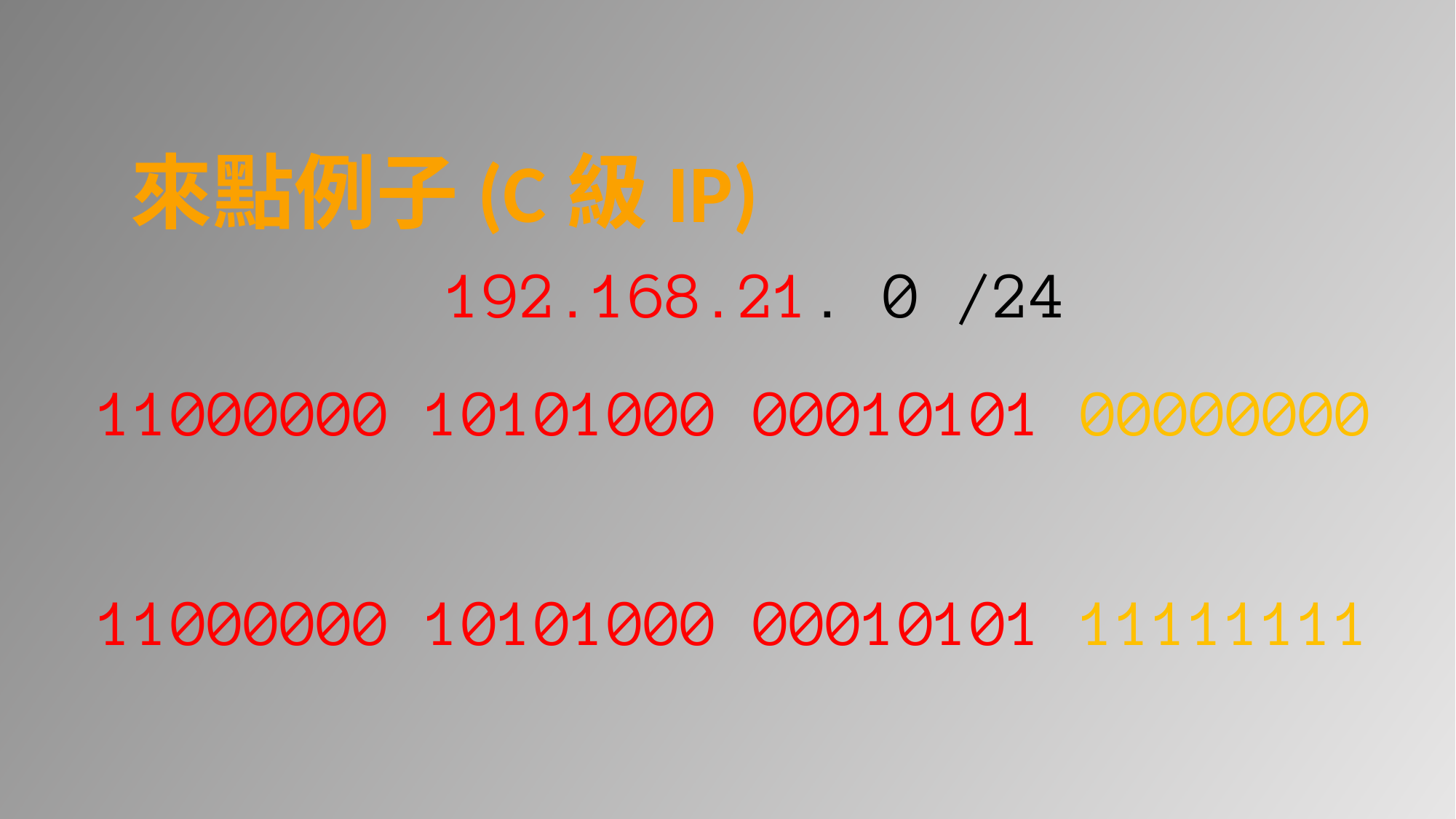

# 來點例子(C級IP)
192.168.21. 0 /24
11000000 10101000 00010101 00000000
11000000 10101000 00010101 11111111